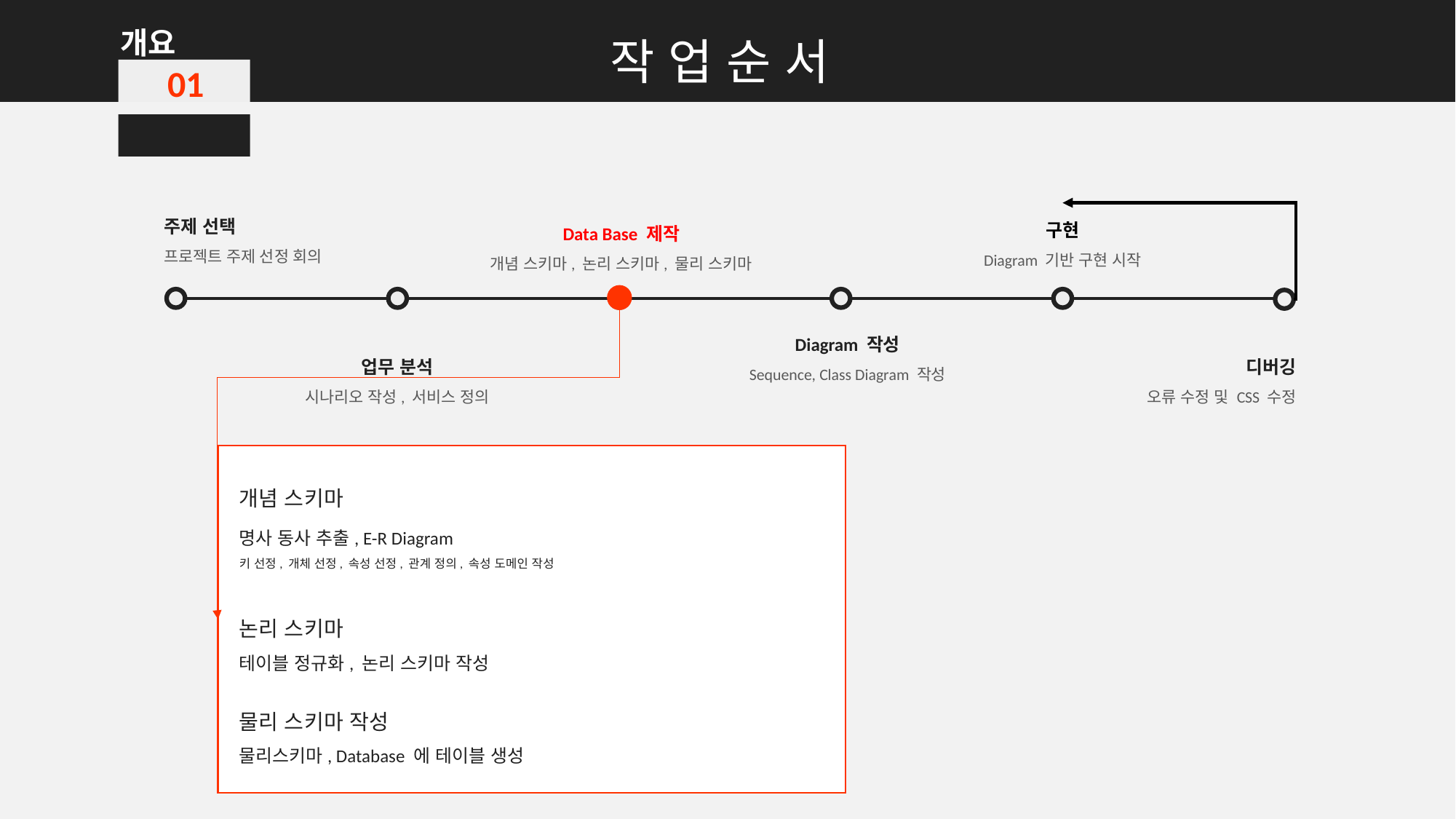

개요
작 업 순 서
01

주제 선택
프로젝트 주제 선정 회의
구현
Diagram 기반 구현 시작
Data Base 제작
개념 스키마, 논리 스키마, 물리 스키마

Diagram 작성
Sequence, Class Diagram 작성
디버깅
 오류 수정 및 CSS 수정
업무 분석
시나리오 작성, 서비스 정의
개념 스키마

명사 동사 추출, E-R Diagram
키 선정, 개체 선정, 속성 선정, 관계 정의, 속성 도메인 작성

논리 스키마
테이블 정규화, 논리 스키마 작성

물리 스키마 작성
물리스키마, Database 에 테이블 생성